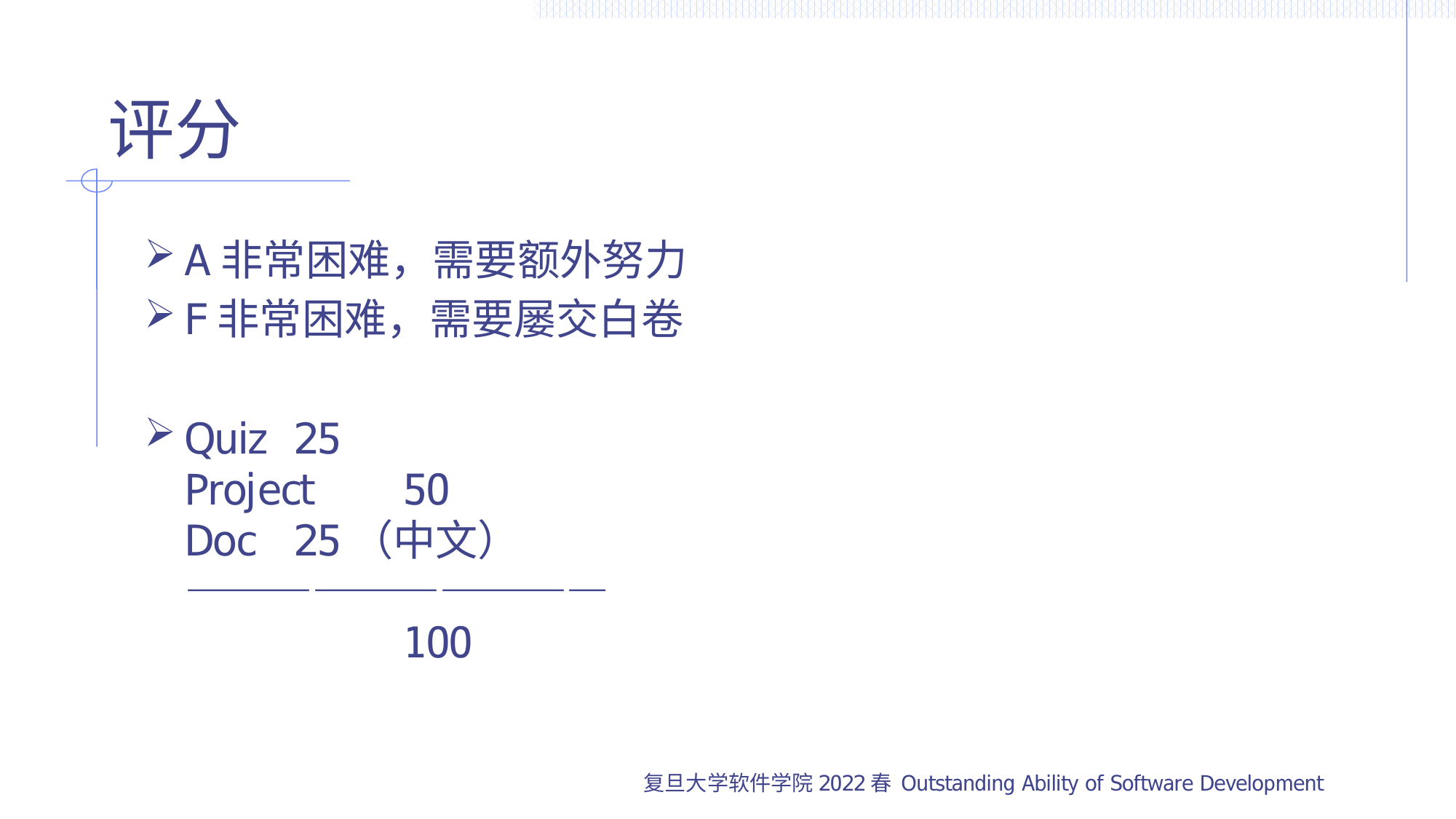

# 评分
A非常困难，需要额外努力
F非常困难，需要屡交白卷

Quiz	25
Project	50
Doc	25（中文）
——————————
		100